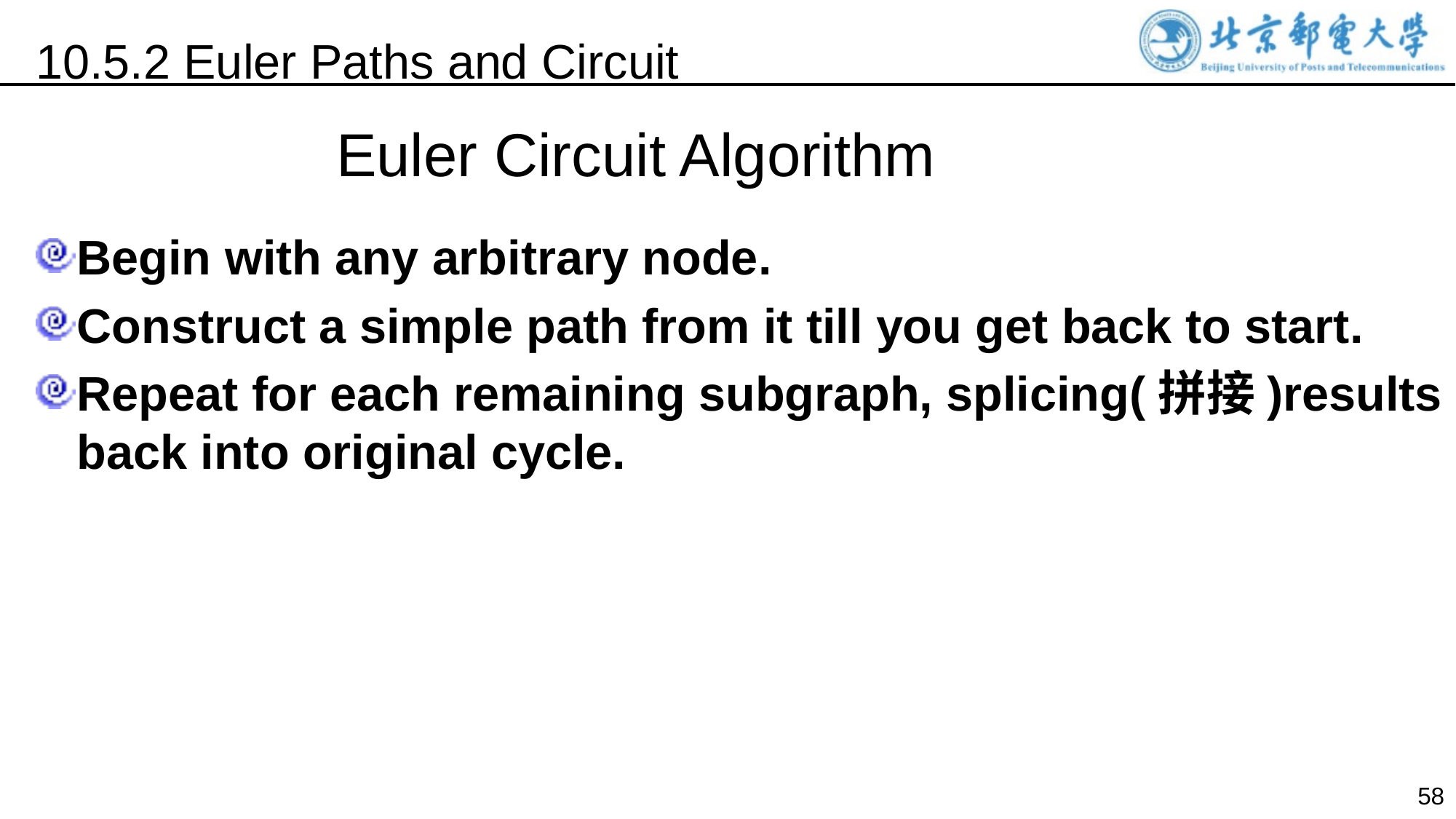

10.5.2 Euler Paths and Circuit
Euler Circuit Algorithm
Begin with any arbitrary node.
Construct a simple path from it till you get back to start.
Repeat for each remaining subgraph, splicing(拼接)results back into original cycle.